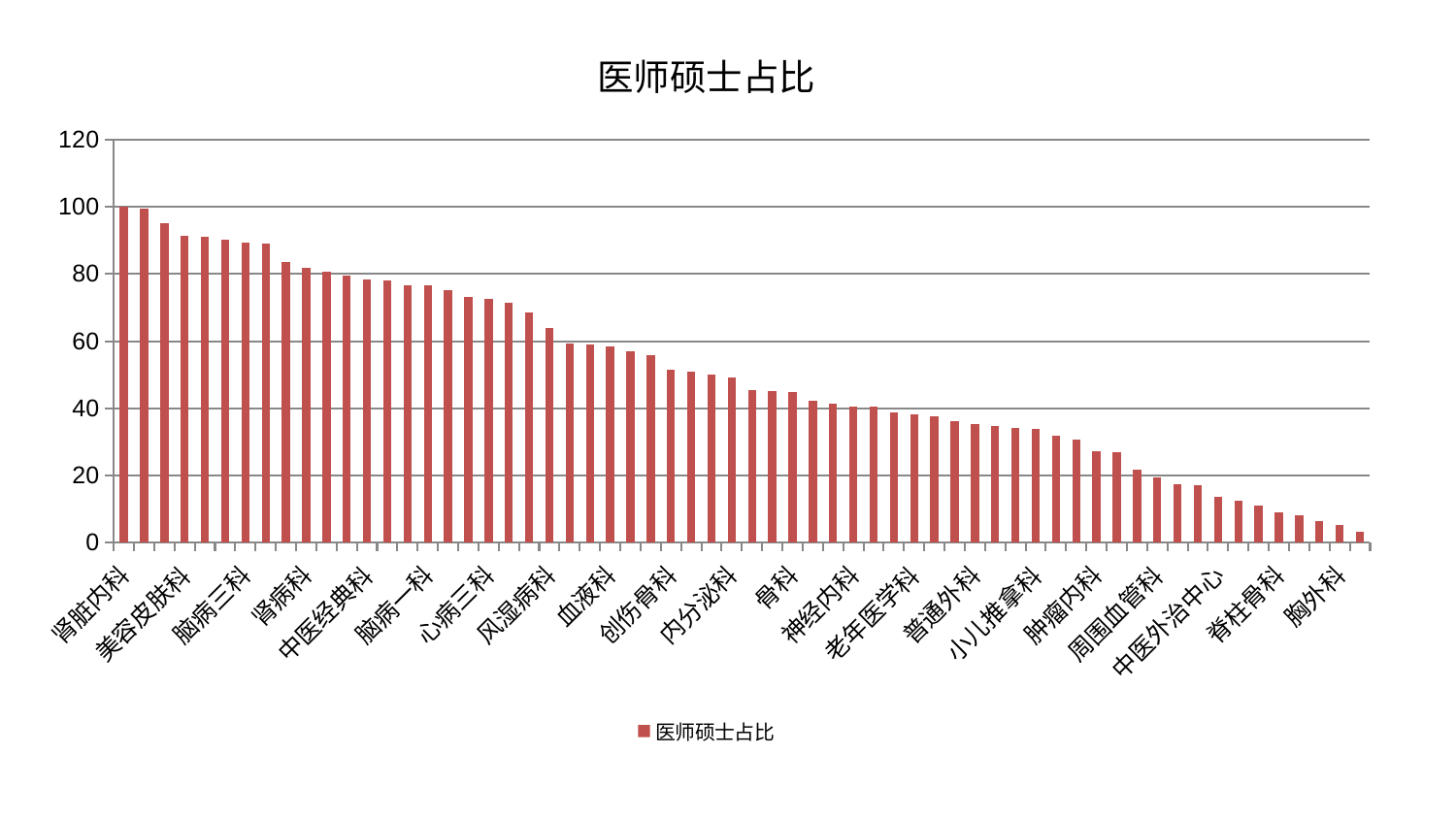

### Chart: 医师硕士占比

| Category | 医师硕士占比 |
|---|---|
| 肾脏内科 | 100.0 |
| 妇科妇二科合并 | 99.41943023075605 |
| 心血管内科 | 95.02718537985425 |
| 美容皮肤科 | 91.28322774481558 |
| 治未病中心 | 90.94570608318051 |
| 心病二科 | 90.1384838105131 |
| 脑病三科 | 89.2890244332311 |
| 妇科 | 89.00141034566884 |
| 西区重症医学科 | 83.46353073751546 |
| 肾病科 | 81.92986667898067 |
| 口腔科 | 80.5803145408562 |
| 针灸科 | 79.41150771065091 |
| 中医经典科 | 78.33654459915746 |
| 脾胃病科 | 77.97773660404046 |
| 消化内科 | 76.74364699456177 |
| 脑病一科 | 76.62413456609956 |
| 呼吸内科 | 75.24720828336238 |
| 东区重症医学科 | 73.17906657016586 |
| 心病三科 | 72.73205522228974 |
| 心病一科 | 71.51040985489568 |
| 皮肤科 | 68.65876406339291 |
| 风湿病科 | 63.967859654818795 |
| 耳鼻喉科 | 59.19217578405516 |
| 心病四科 | 59.11293944575529 |
| 血液科 | 58.38540076399362 |
| 乳腺甲状腺外科 | 56.91367708266032 |
| 康复科 | 55.74398391064963 |
| 创伤骨科 | 51.605303473475836 |
| 肝胆外科 | 50.84458685397259 |
| 医院 | 50.076204600691085 |
| 内分泌科 | 49.33686633272775 |
| 儿科 | 45.5216294619539 |
| 肝病科 | 45.23975108858992 |
| 骨科 | 44.725091688152645 |
| 关节骨科 | 42.126189336761016 |
| 眼科 | 41.47569324116329 |
| 神经内科 | 40.50591429586627 |
| 身心医学科 | 40.505890012149464 |
| 产科 | 38.8700886500953 |
| 老年医学科 | 38.19061491503383 |
| 泌尿外科 | 37.494159326169175 |
| 重症医学科 | 36.12249658437518 |
| 普通外科 | 35.28260298468601 |
| 推拿科 | 34.83743077547385 |
| 综合内科 | 34.204232863737005 |
| 小儿推拿科 | 33.875271122521234 |
| 微创骨科 | 31.849759726015808 |
| 妇二科 | 30.743029656346298 |
| 肿瘤内科 | 27.281275015022583 |
| 肛肠科 | 26.876886542449352 |
| 脑病二科 | 21.82955731506741 |
| 周围血管科 | 19.31788169072907 |
| 东区肾病科 | 17.498044705532557 |
| 男科 | 17.083860270355125 |
| 中医外治中心 | 13.608767545525186 |
| 显微骨科 | 12.424975170391221 |
| 运动损伤骨科 | 11.017917547869496 |
| 脊柱骨科 | 8.977948982052188 |
| 脾胃科消化科合并 | 8.212986726040604 |
| 小儿骨科 | 6.310309443758241 |
| 胸外科 | 5.223546896300509 |
| 神经外科 | 3.1765868617665274 |
230